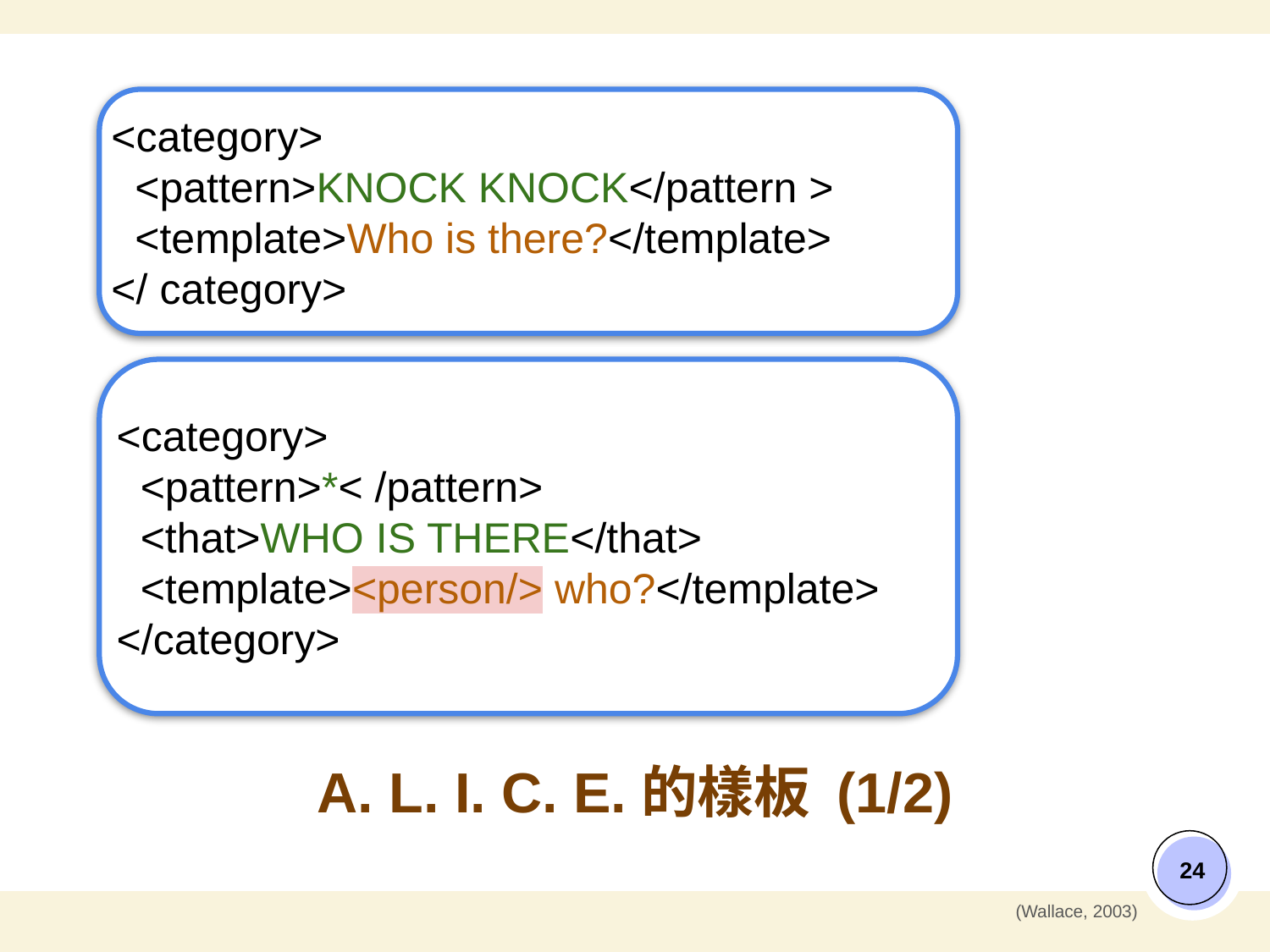

<category>
  <pattern>KNOCK KNOCK</pattern >
  <template>Who is there?</template>
</ category>
<category>
  <pattern>*< /pattern>
  <that>WHO IS THERE</that>
  <template><person/> who?</template>
</category>
# A. L. I. C. E.的樣板 (1/2)
24

(Wallace, 2003)